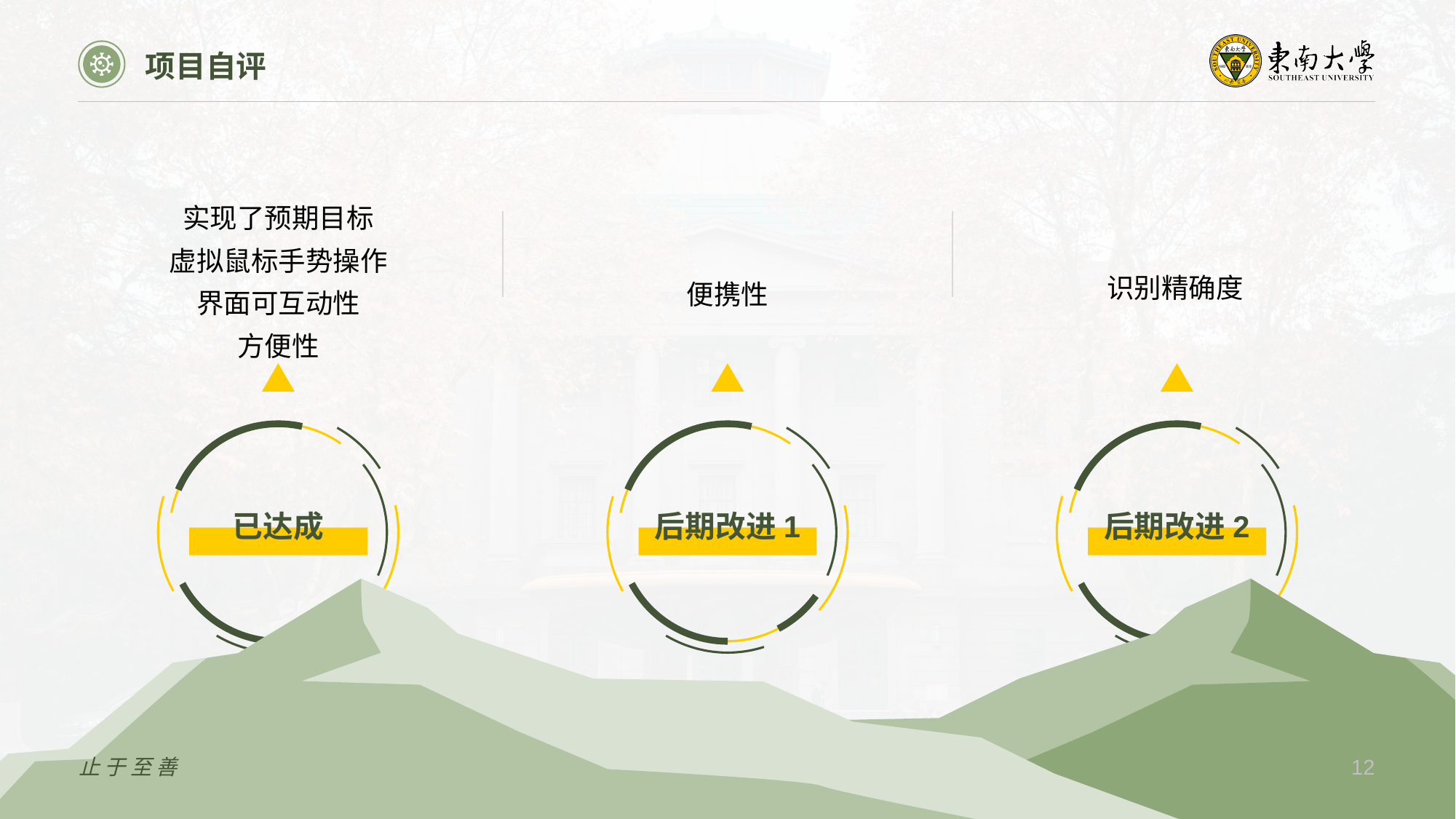

项目自评
实现了预期目标
虚拟鼠标手势操作
界面可互动性
方便性
识别精确度
便携性

已达成
后期改进1
后期改进2

止于至善
12